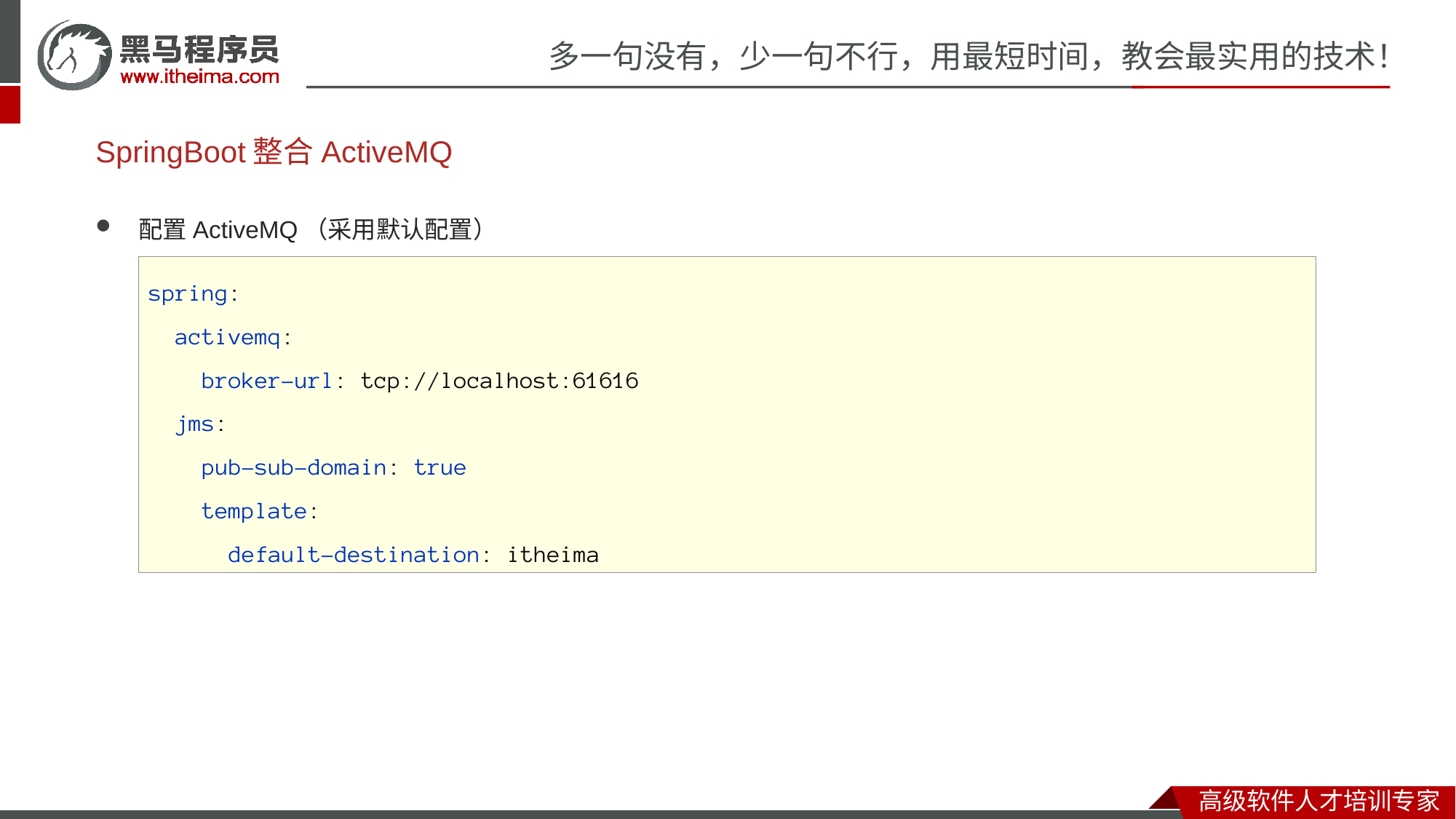

# SpringBoot整合ActiveMQ
配置ActiveMQ（采用默认配置）
spring:
  activemq:
    broker-url: tcp://localhost:61616
  jms:
    pub-sub-domain: true
    template:
      default-destination: itheima